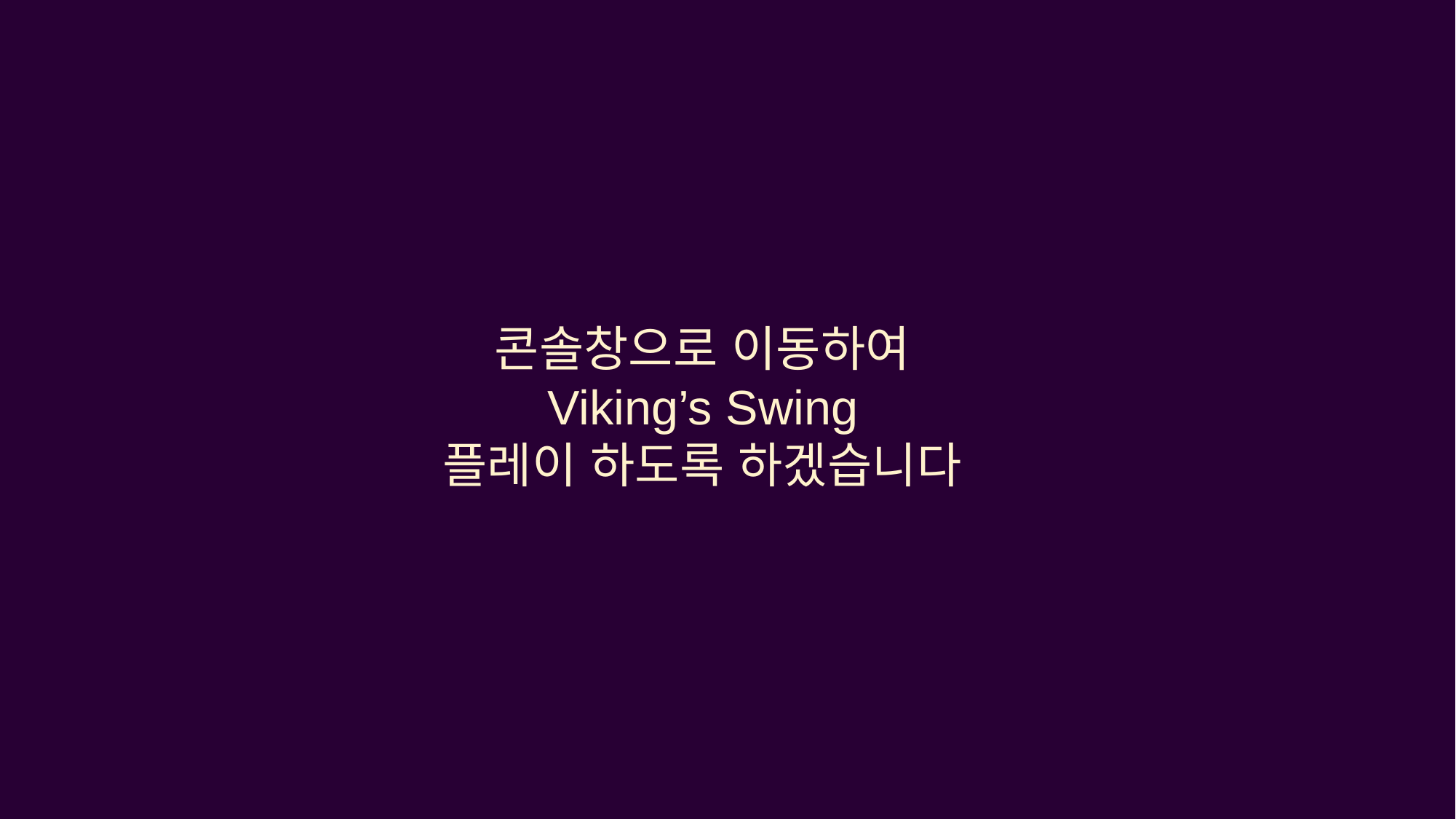

콘솔창으로 이동하여
Viking’s Swing
플레이 하도록 하겠습니다